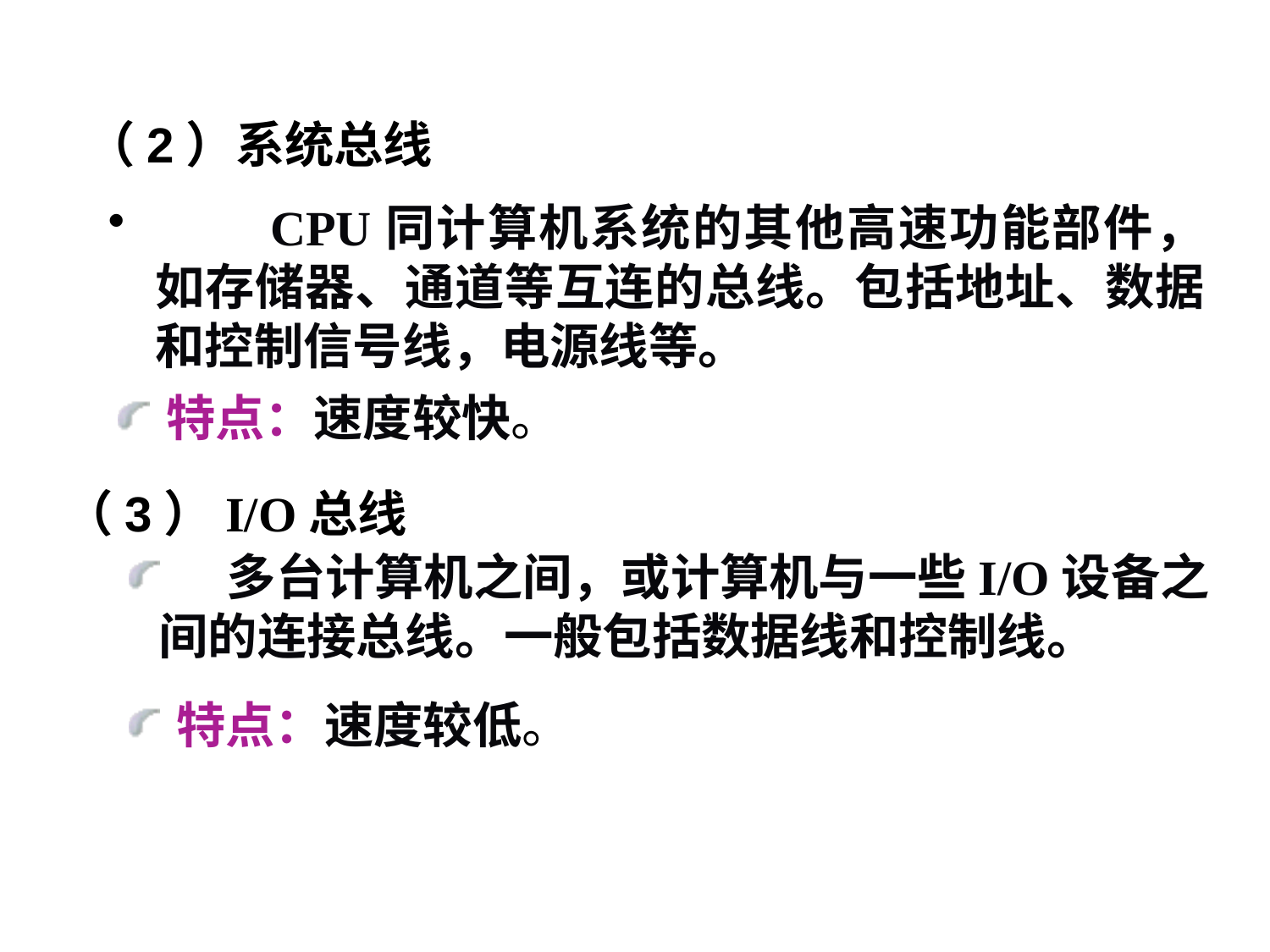

# （2）系统总线
        CPU同计算机系统的其他高速功能部件，如存储器、通道等互连的总线。包括地址、数据和控制信号线，电源线等。
特点：速度较快。
（3）I/O总线
     多台计算机之间，或计算机与一些I/O设备之间的连接总线。一般包括数据线和控制线。
特点：速度较低。